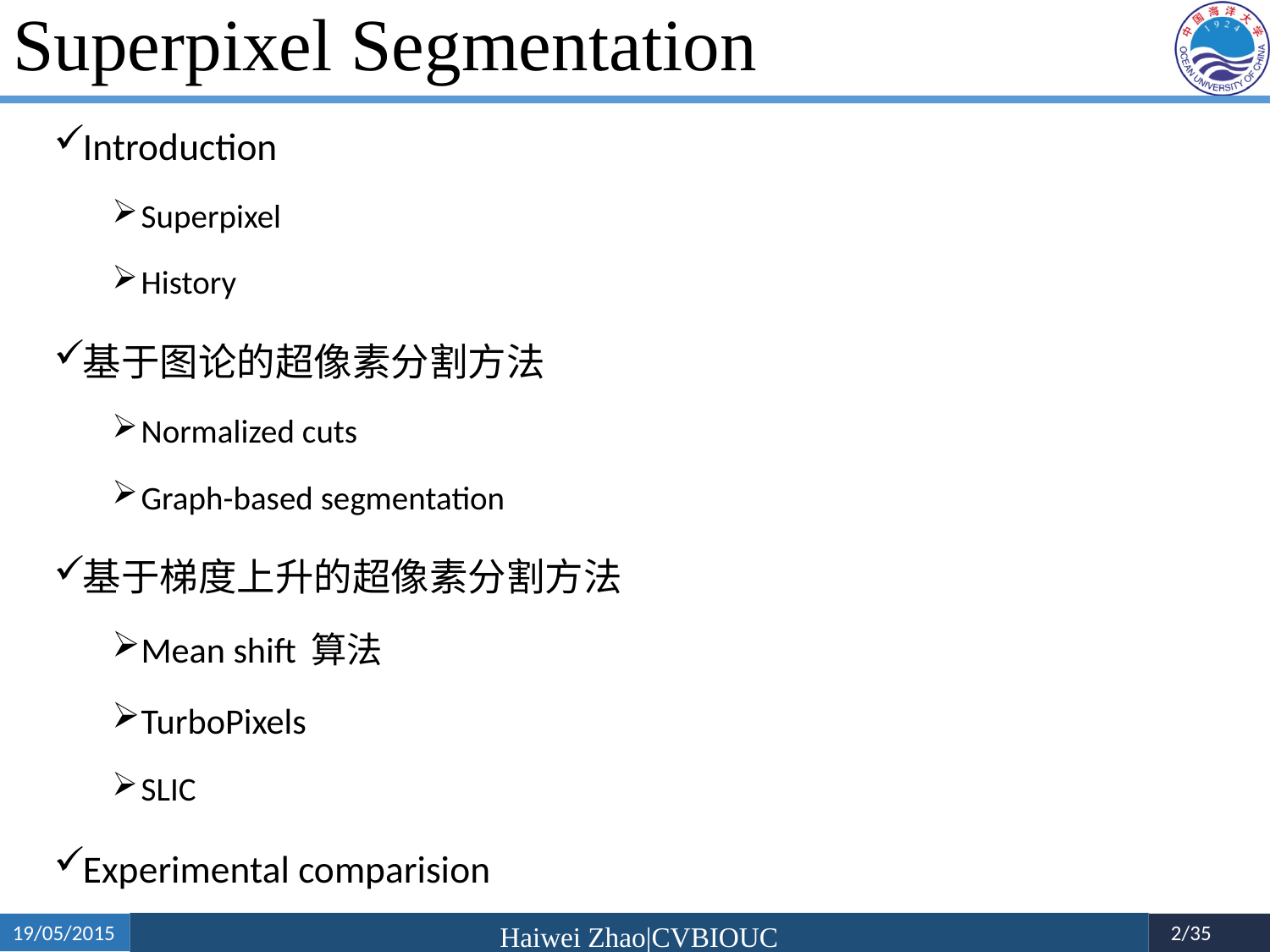

# Superpixel Segmentation
Introduction
Superpixel
History
基于图论的超像素分割方法
Normalized cuts
Graph-based segmentation
基于梯度上升的超像素分割方法
Mean shift 算法
TurboPixels
SLIC
Experimental comparision